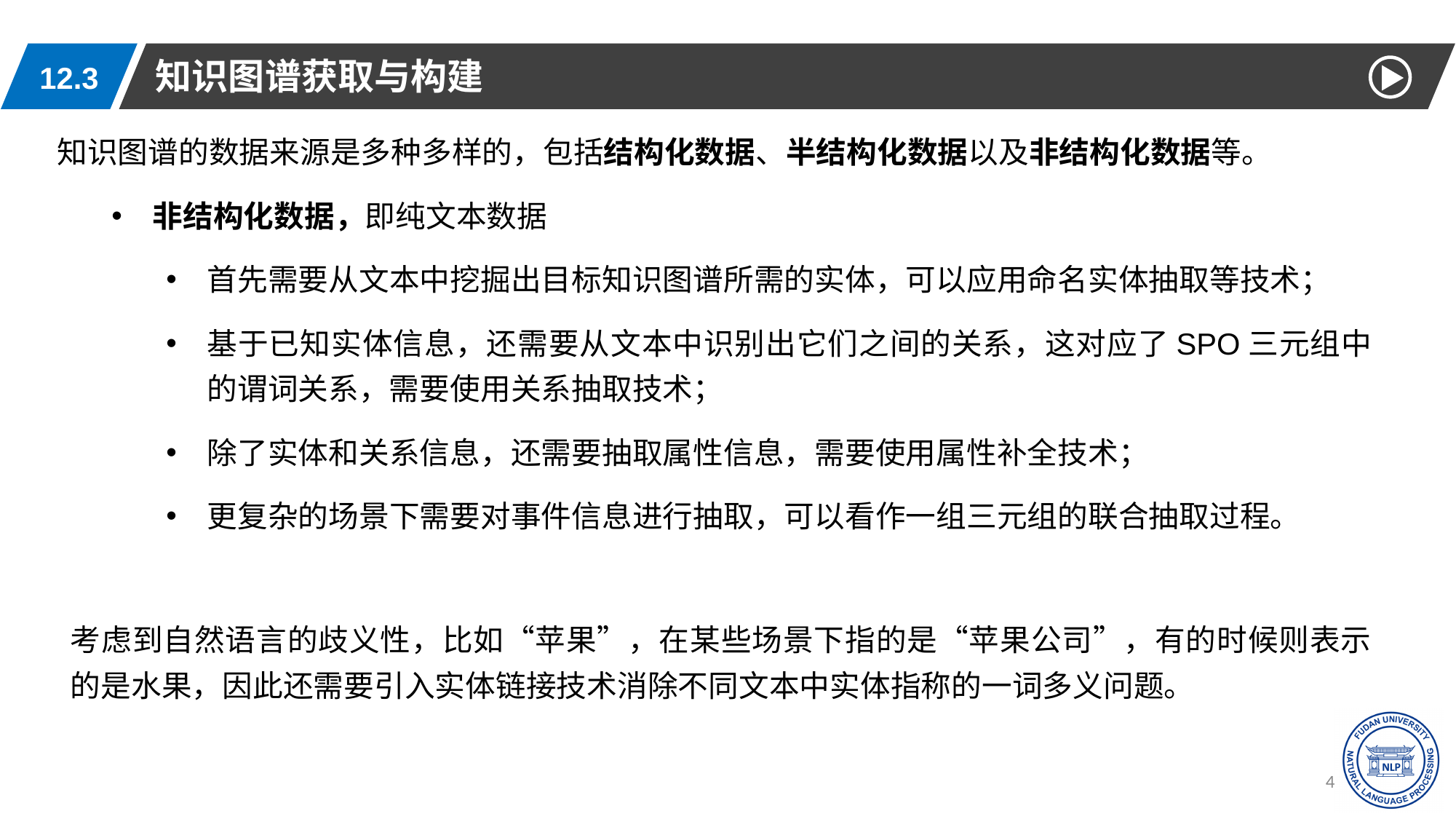

知识图谱获取与构建
12.3

知识图谱的数据来源是多种多样的，包括结构化数据、半结构化数据以及非结构化数据等。
非结构化数据，即纯文本数据
首先需要从文本中挖掘出目标知识图谱所需的实体，可以应用命名实体抽取等技术；
基于已知实体信息，还需要从文本中识别出它们之间的关系，这对应了SPO三元组中的谓词关系，需要使用关系抽取技术；
除了实体和关系信息，还需要抽取属性信息，需要使用属性补全技术；
更复杂的场景下需要对事件信息进行抽取，可以看作一组三元组的联合抽取过程。
考虑到自然语言的歧义性，比如“苹果”，在某些场景下指的是“苹果公司”，有的时候则表示的是水果，因此还需要引入实体链接技术消除不同文本中实体指称的一词多义问题。
49